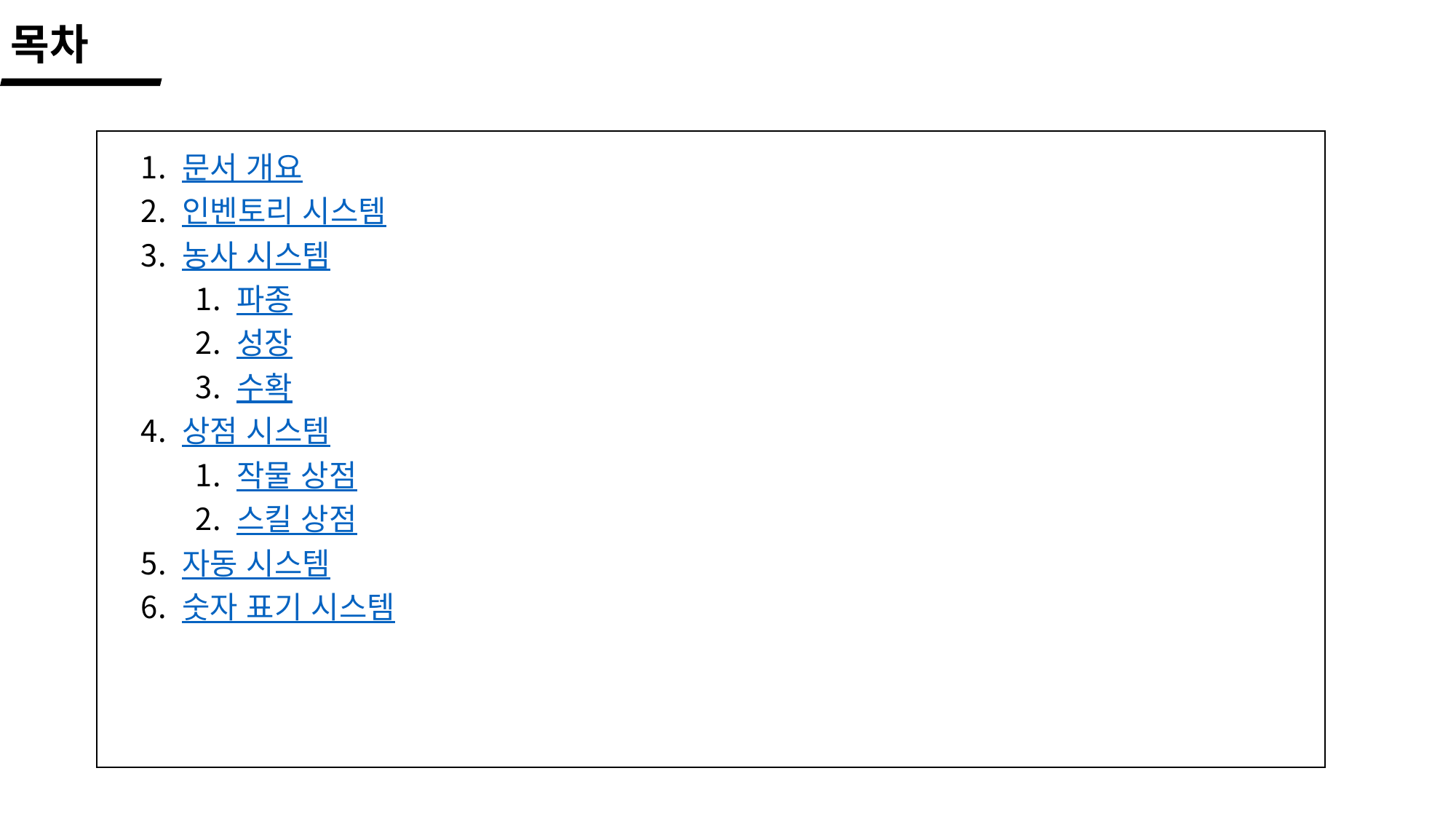

목차

문서 개요
인벤토리 시스템
농사 시스템
파종
성장
수확
상점 시스템
작물 상점
스킬 상점
자동 시스템
숫자 표기 시스템